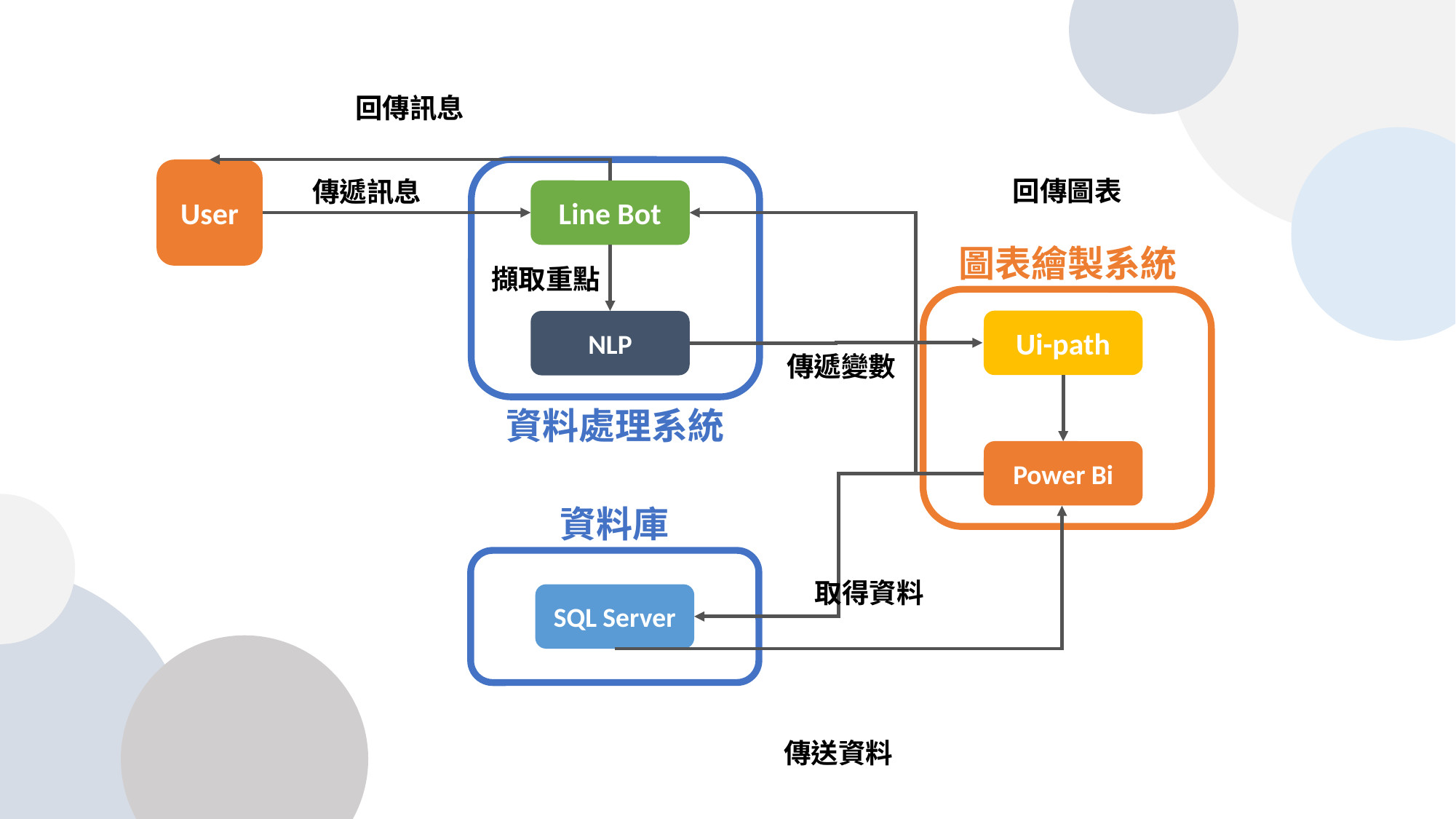

回傳訊息

User
回傳圖表
傳遞訊息
Line Bot
圖表繪製系統
擷取重點

NLP
傳遞變數
資料處理系統
資料庫

SQL Server
取得資料
傳送資料
Ui-path
Power Bi